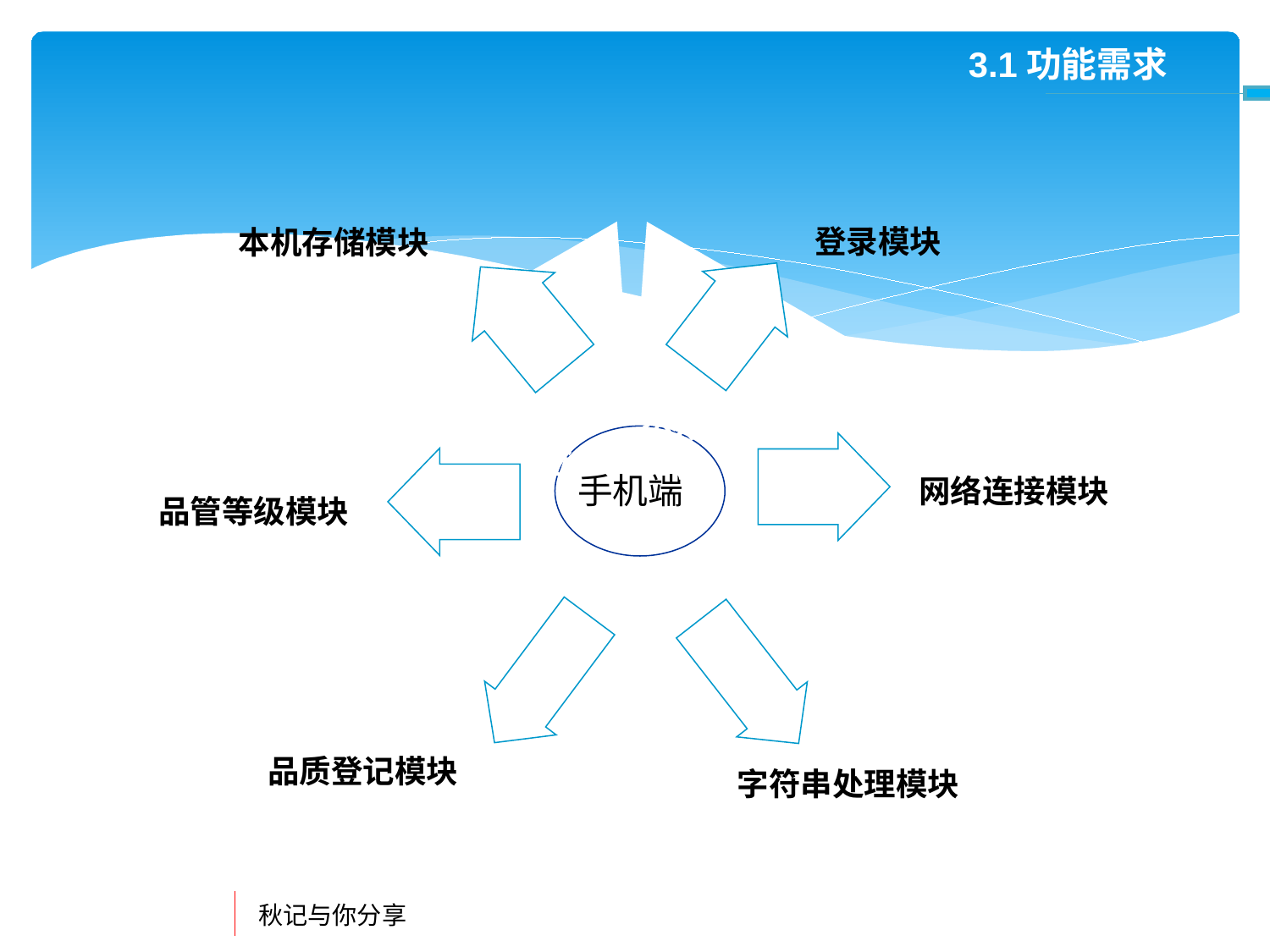

3.1功能需求

登录模块

本机存储模块

网络连接模块

品管等级模块

省部级科研平台

手机端

品质登记模块

字符串处理模块